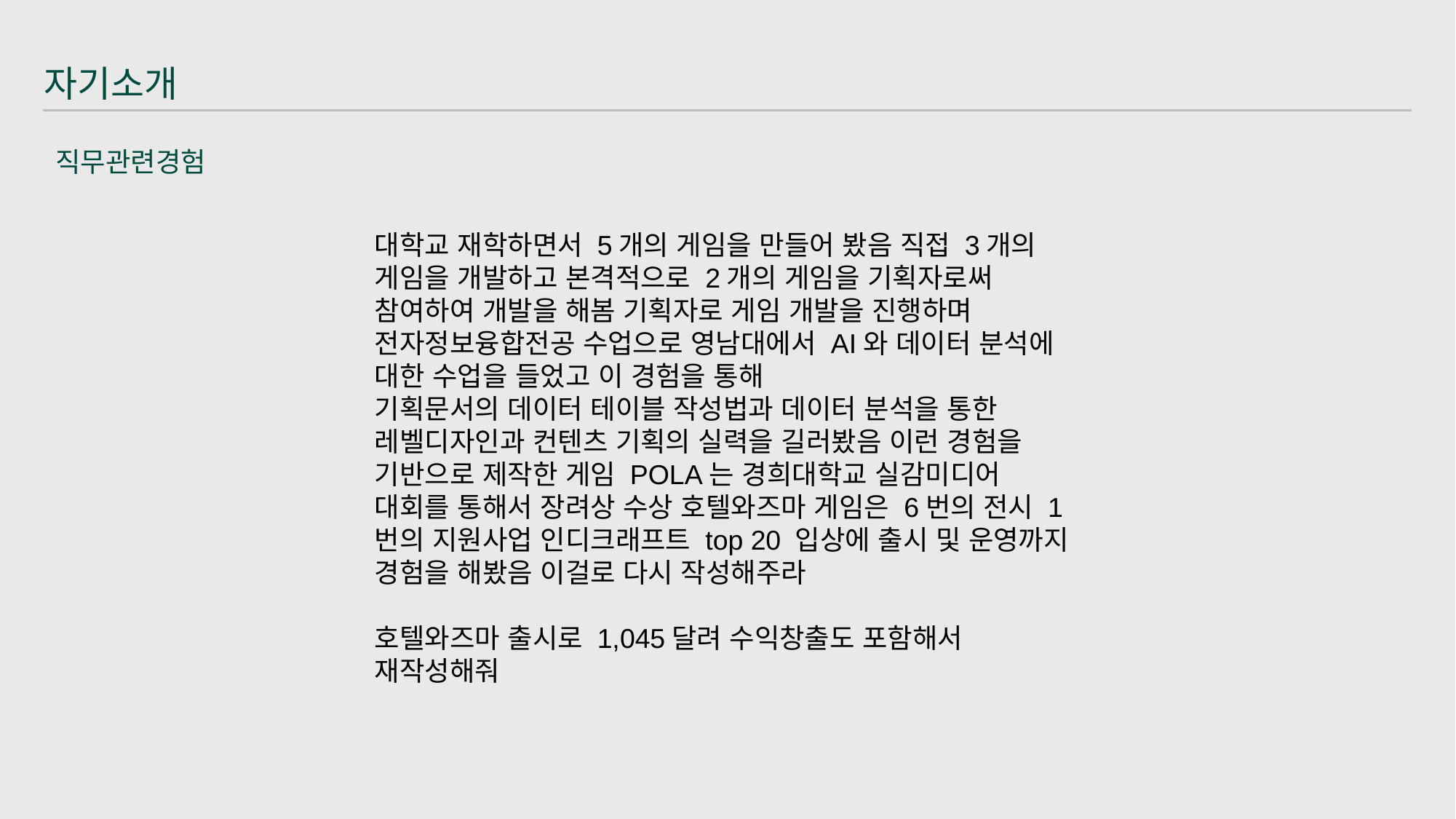

자기소개
직무관련경험
대학교 재학하면서 5개의 게임을 만들어 봤음 직접 3개의 게임을 개발하고 본격적으로 2개의 게임을 기획자로써 참여하여 개발을 해봄 기획자로 게임 개발을 진행하며 전자정보융합전공 수업으로 영남대에서 AI와 데이터 분석에 대한 수업을 들었고 이 경험을 통해
기획문서의 데이터 테이블 작성법과 데이터 분석을 통한 레벨디자인과 컨텐츠 기획의 실력을 길러봤음 이런 경험을 기반으로 제작한 게임 POLA는 경희대학교 실감미디어 대회를 통해서 장려상 수상 호텔와즈마 게임은 6번의 전시 1번의 지원사업 인디크래프트 top 20 입상에 출시 및 운영까지 경험을 해봤음 이걸로 다시 작성해주라
호텔와즈마 출시로 1,045달려 수익창출도 포함해서 재작성해줘